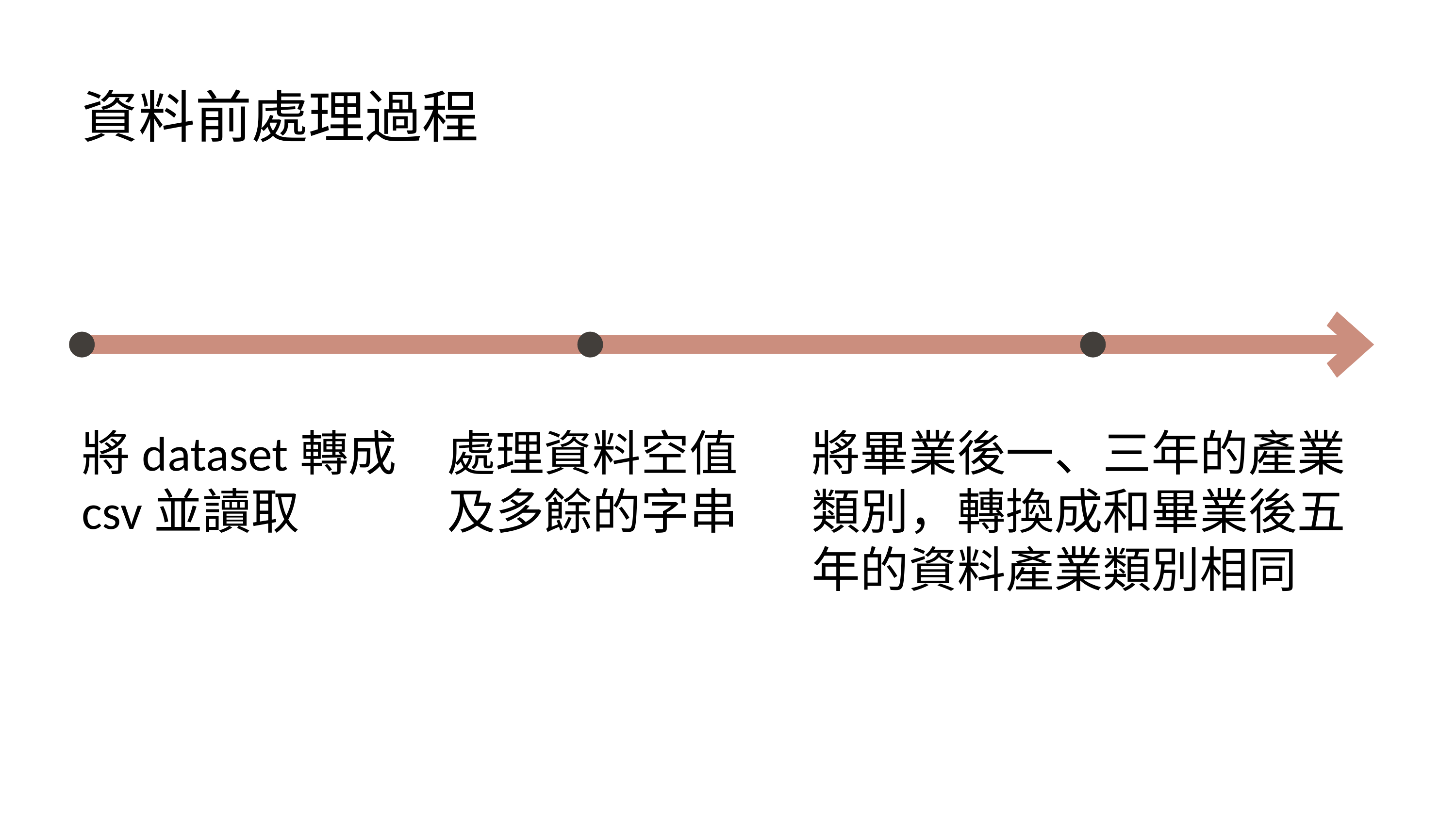

資料前處理過程

將dataset轉成csv並讀取
處理資料空值及多餘的字串
將畢業後一、三年的產業類別，轉換成和畢業後五年的資料產業類別相同